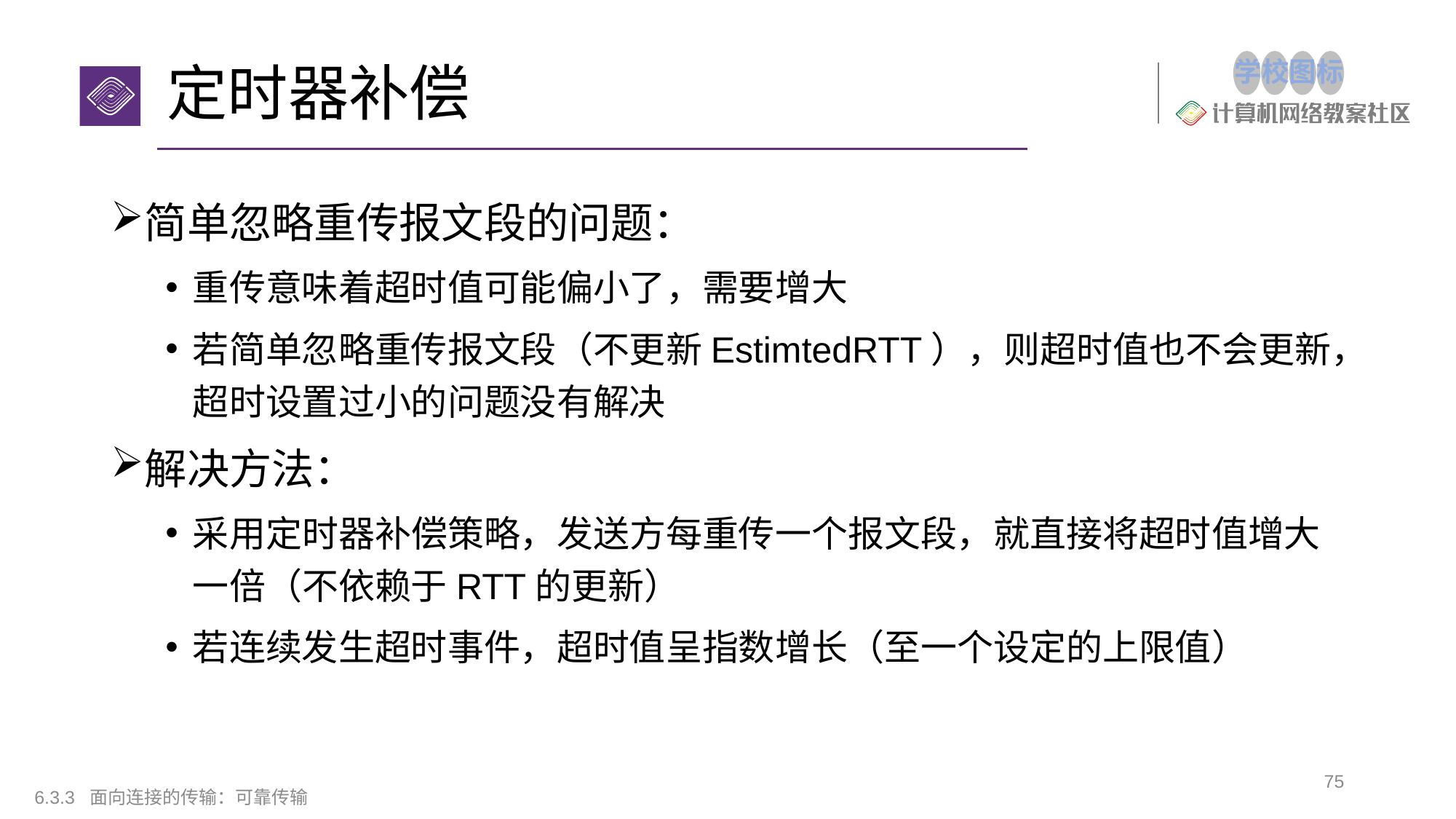

# 定时器补偿
简单忽略重传报文段的问题：
重传意味着超时值可能偏小了，需要增大
若简单忽略重传报文段（不更新EstimtedRTT），则超时值也不会更新，超时设置过小的问题没有解决
解决方法：
采用定时器补偿策略，发送方每重传一个报文段，就直接将超时值增大一倍（不依赖于RTT的更新）
若连续发生超时事件，超时值呈指数增长（至一个设定的上限值）

75
6.3.3  面向连接的传输：可靠传输